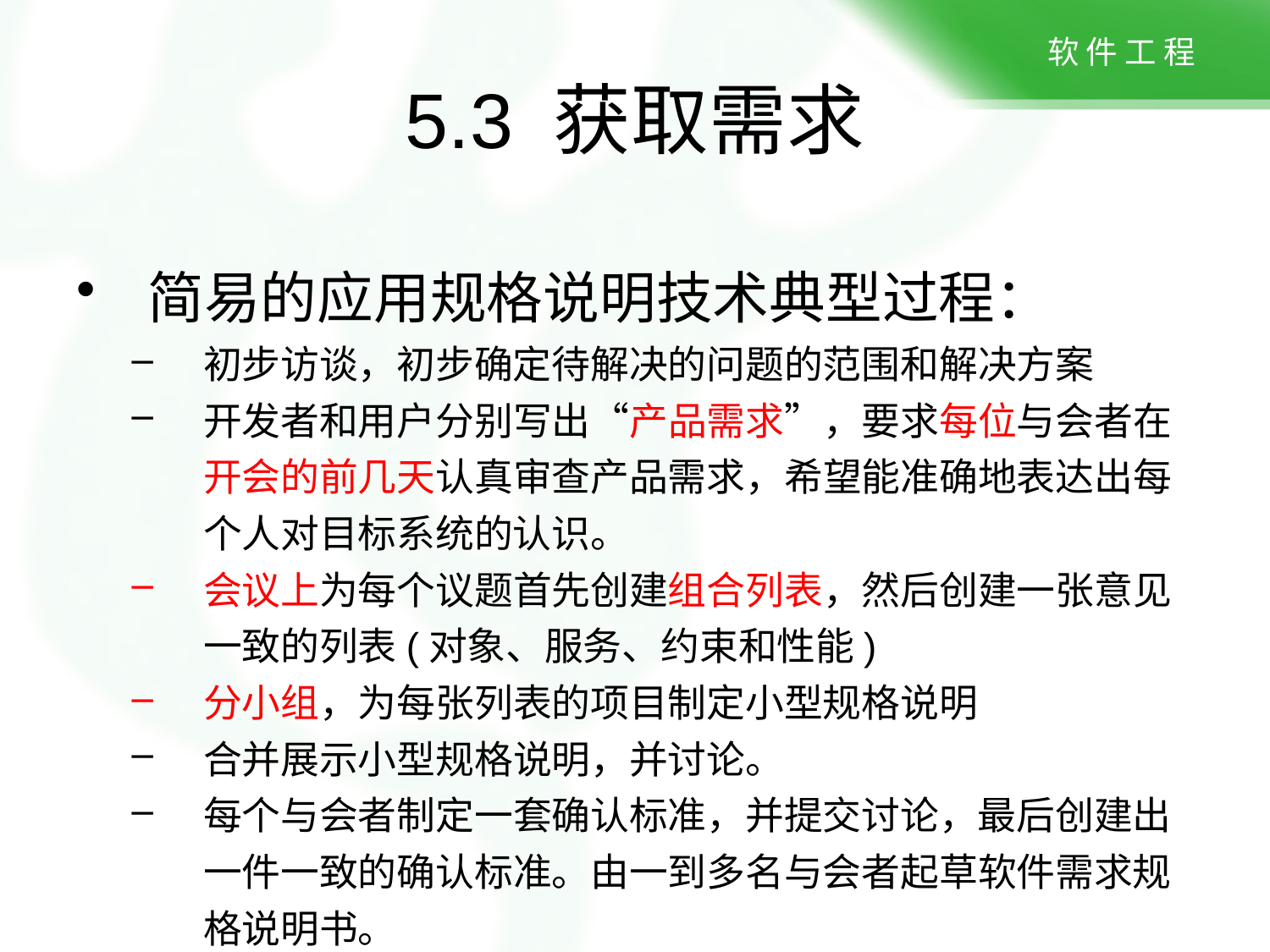

# 5.3 获取需求
简易的应用规格说明技术典型过程：
初步访谈，初步确定待解决的问题的范围和解决方案
开发者和用户分别写出“产品需求”，要求每位与会者在开会的前几天认真审查产品需求，希望能准确地表达出每个人对目标系统的认识。
会议上为每个议题首先创建组合列表，然后创建一张意见一致的列表(对象、服务、约束和性能)
分小组，为每张列表的项目制定小型规格说明
合并展示小型规格说明，并讨论。
每个与会者制定一套确认标准，并提交讨论，最后创建出一件一致的确认标准。由一到多名与会者起草软件需求规格说明书。